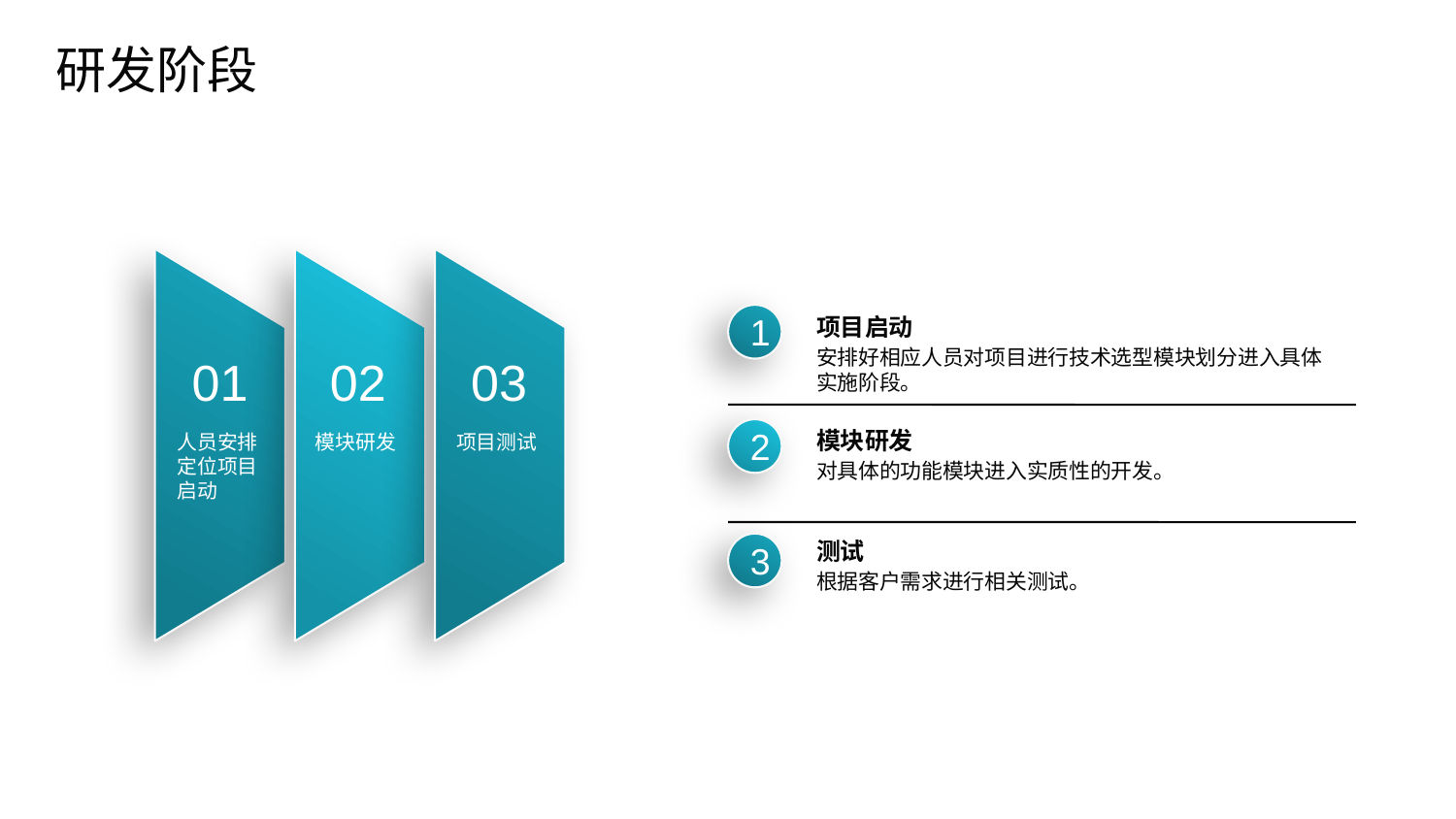

研发阶段

项目启动
1
安排好相应人员对项目进行技术选型模块划分进入具体实施阶段。
01
02
03

模块研发
2
人员安排定位项目启动
模块研发
项目测试
对具体的功能模块进入实质性的开发。

测试
3
根据客户需求进行相关测试。